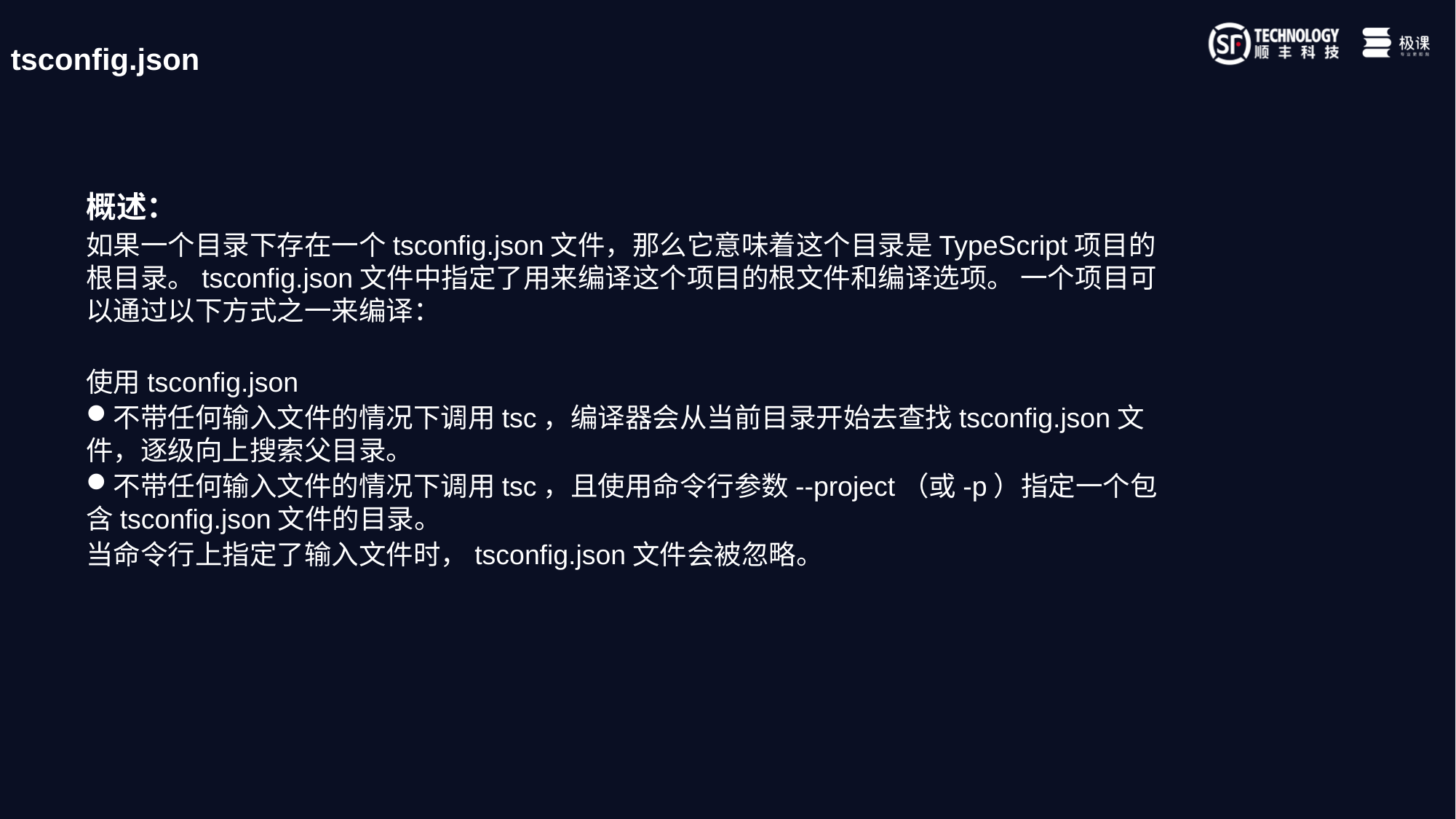

tsconfig.json
概述：
如果一个目录下存在一个tsconfig.json文件，那么它意味着这个目录是TypeScript项目的根目录。tsconfig.json文件中指定了用来编译这个项目的根文件和编译选项。 一个项目可以通过以下方式之一来编译：

使用tsconfig.json
不带任何输入文件的情况下调用tsc，编译器会从当前目录开始去查找tsconfig.json文件，逐级向上搜索父目录。
不带任何输入文件的情况下调用tsc，且使用命令行参数--project（或-p）指定一个包含tsconfig.json文件的目录。
当命令行上指定了输入文件时，tsconfig.json文件会被忽略。